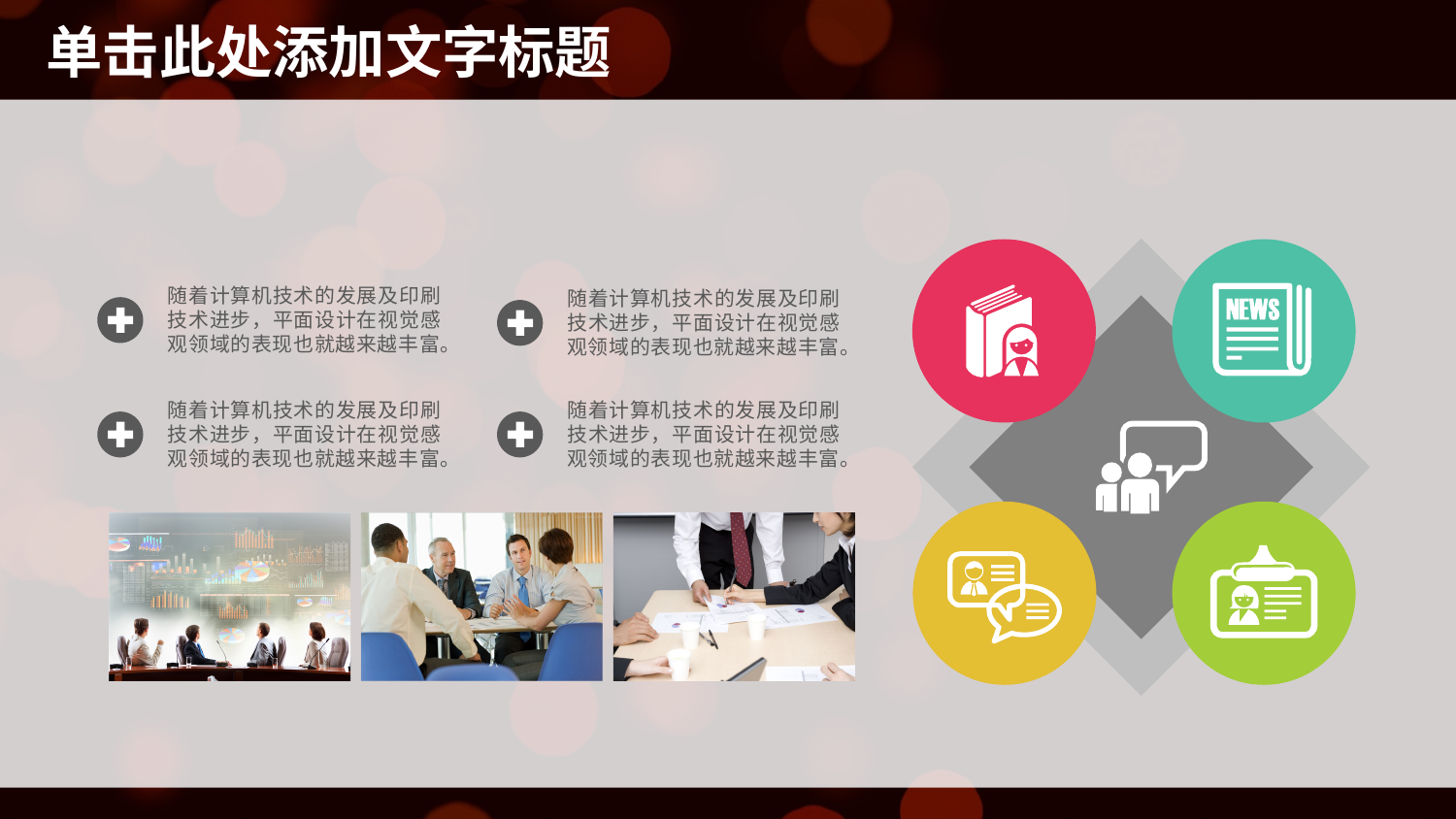

随着计算机技术的发展及印刷技术进步，平面设计在视觉感观领域的表现也就越来越丰富。

随着计算机技术的发展及印刷技术进步，平面设计在视觉感观领域的表现也就越来越丰富。

随着计算机技术的发展及印刷技术进步，平面设计在视觉感观领域的表现也就越来越丰富。

随着计算机技术的发展及印刷技术进步，平面设计在视觉感观领域的表现也就越来越丰富。